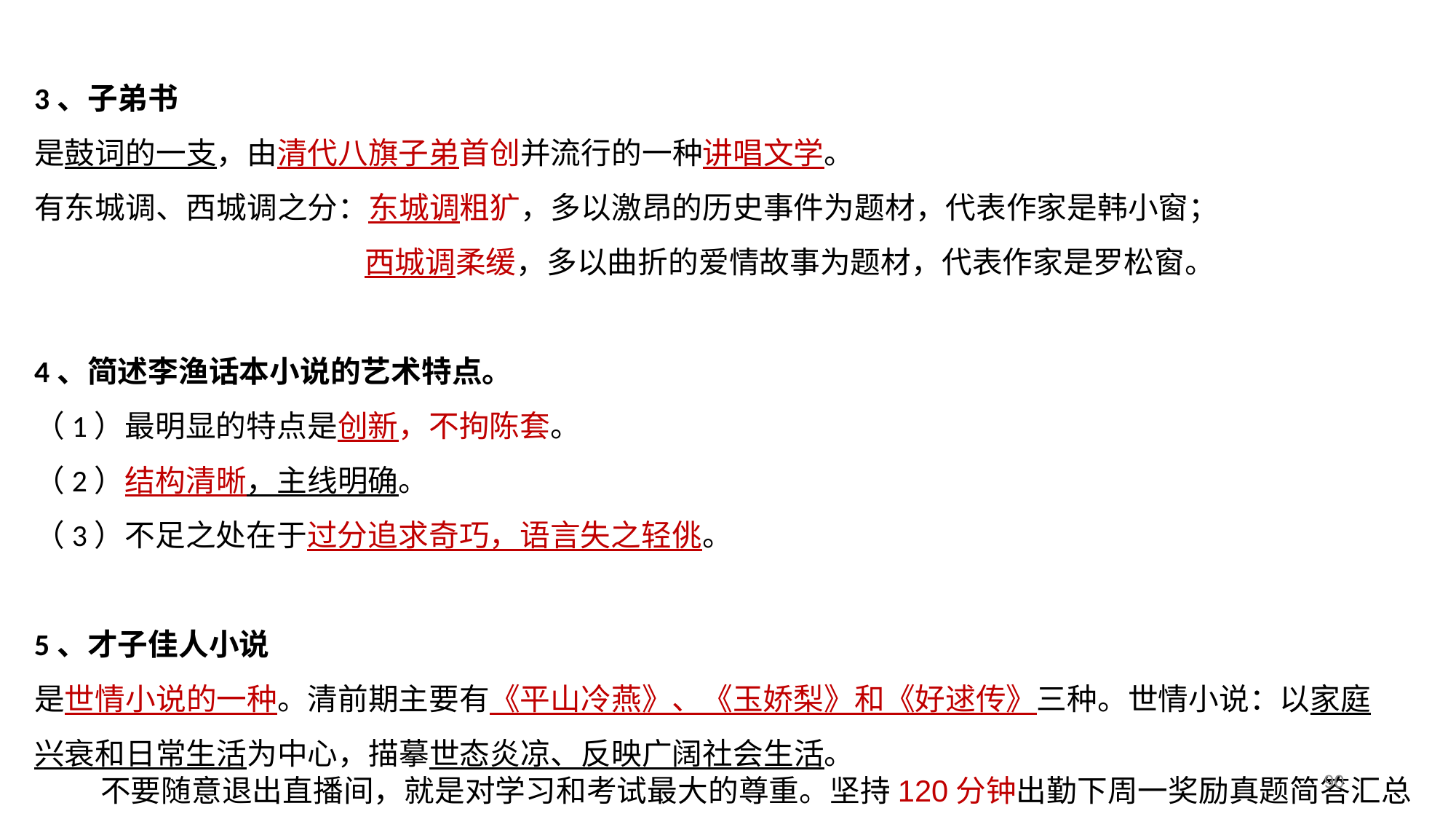

3、子弟书
是鼓词的一支，由清代八旗子弟首创并流行的一种讲唱文学。
有东城调、西城调之分：东城调粗犷，多以激昂的历史事件为题材，代表作家是韩小窗；
                                                西城调柔缓，多以曲折的爱情故事为题材，代表作家是罗松窗。

4、简述李渔话本小说的艺术特点。
（1）最明显的特点是创新，不拘陈套。
（2）结构清晰，主线明确。
（3）不足之处在于过分追求奇巧，语言失之轻佻。

5、才子佳人小说
是世情小说的一种。清前期主要有《平山冷燕》、《玉娇梨》和《好逑传》三种。世情小说：以家庭兴衰和日常生活为中心，描摹世态炎凉、反映广阔社会生活。
90